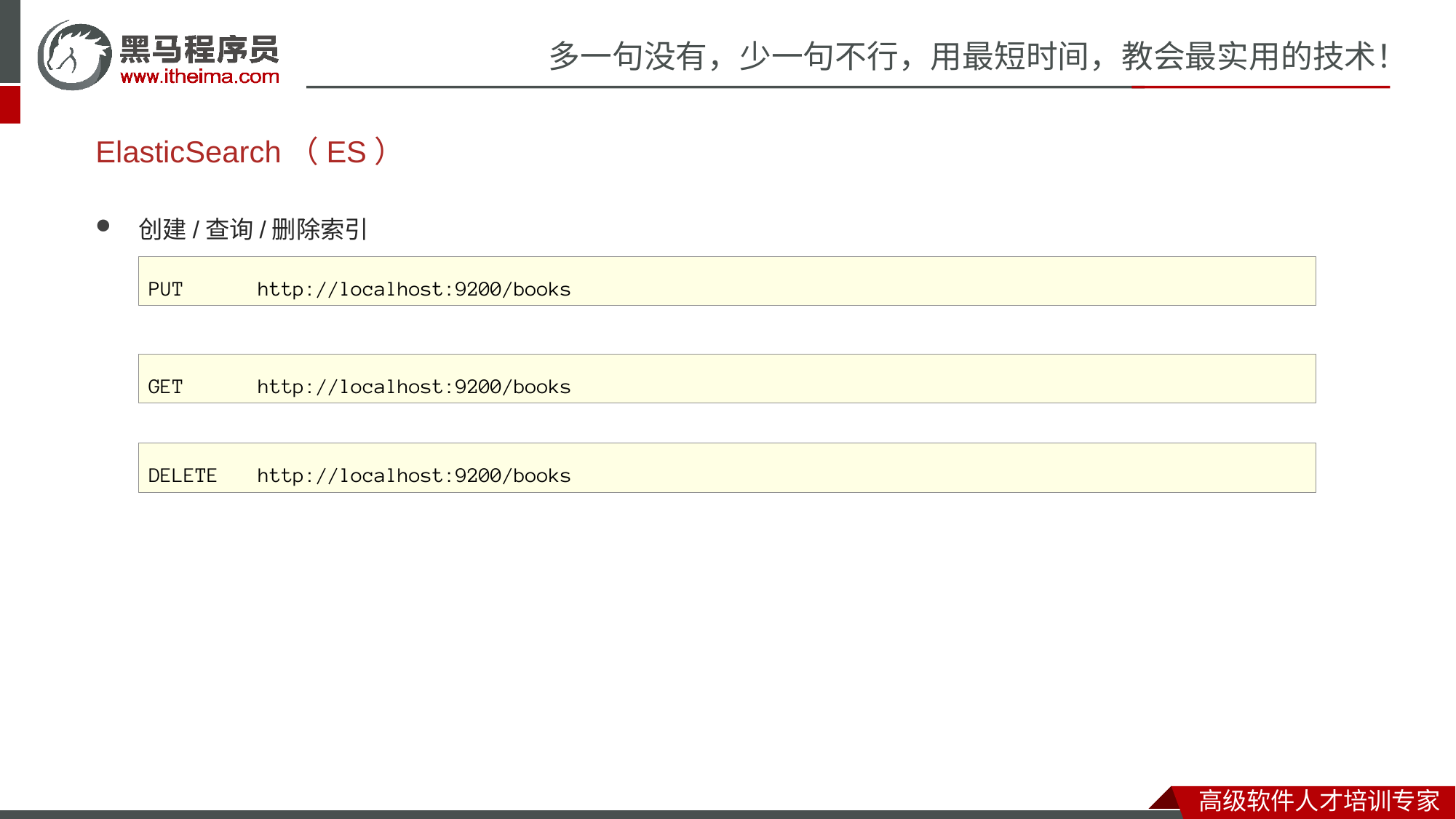

# ElasticSearch（ES）
创建/查询/删除索引

PUT	http://localhost:9200/books
GET	http://localhost:9200/books
DELETE	http://localhost:9200/books